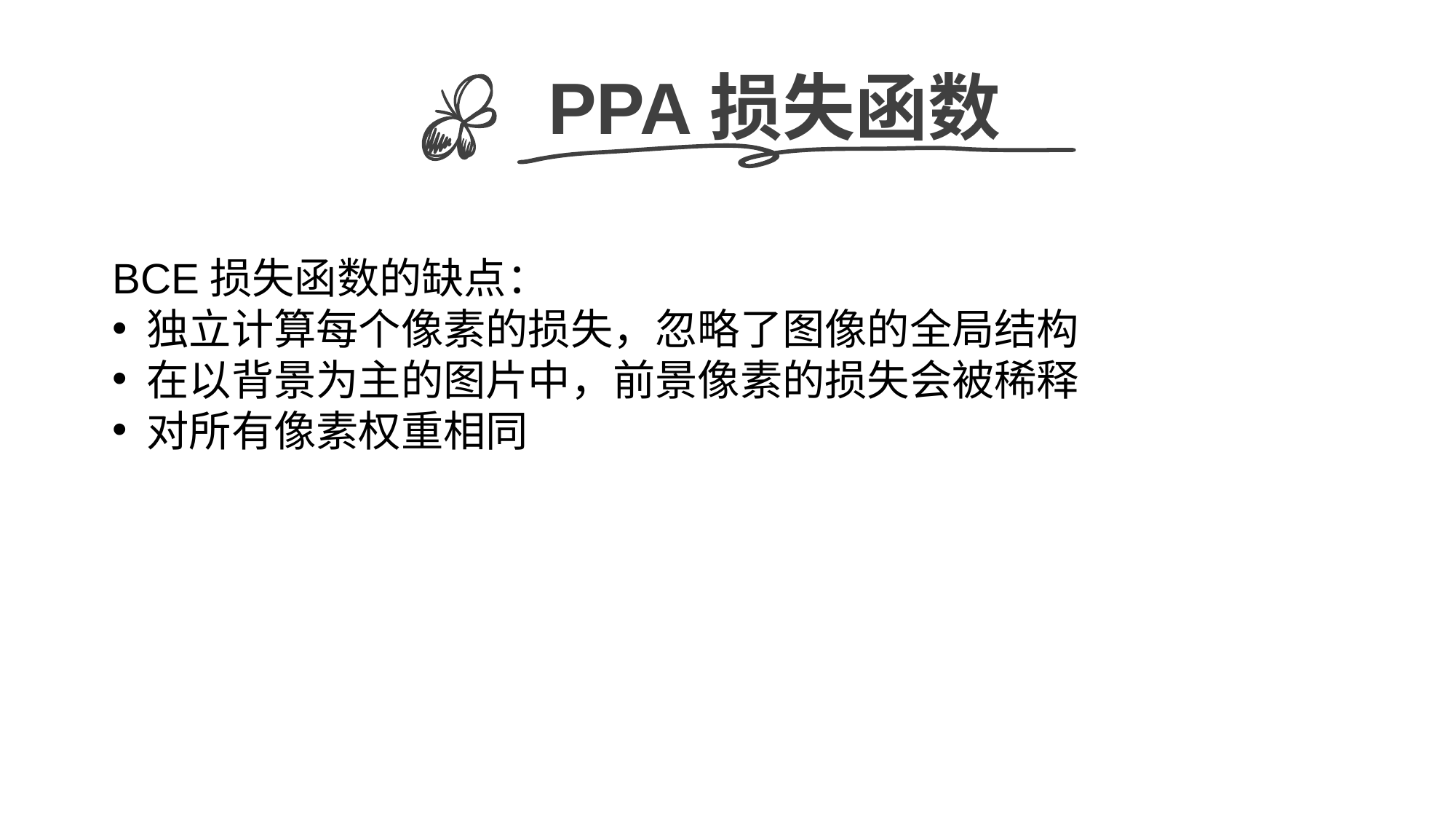

PPA损失函数

BCE损失函数的缺点：
独立计算每个像素的损失，忽略了图像的全局结构
在以背景为主的图片中，前景像素的损失会被稀释
对所有像素权重相同